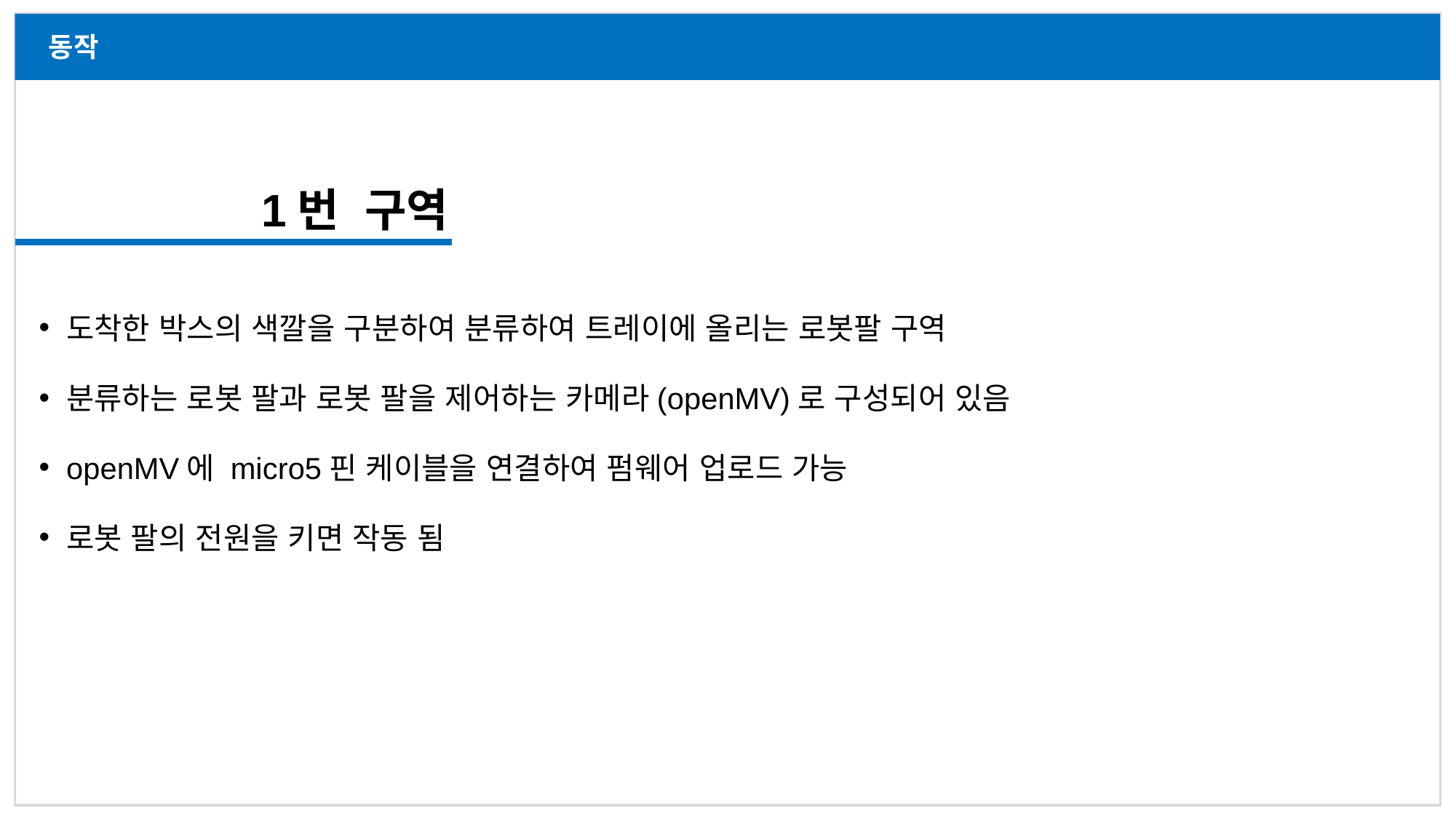

동작
1번  구역
도착한 박스의 색깔을 구분하여 분류하여 트레이에 올리는 로봇팔 구역
분류하는 로봇 팔과 로봇 팔을 제어하는 카메라(openMV)로 구성되어 있음
openMV에 micro5핀 케이블을 연결하여 펌웨어 업로드 가능
로봇 팔의 전원을 키면 작동 됨
3